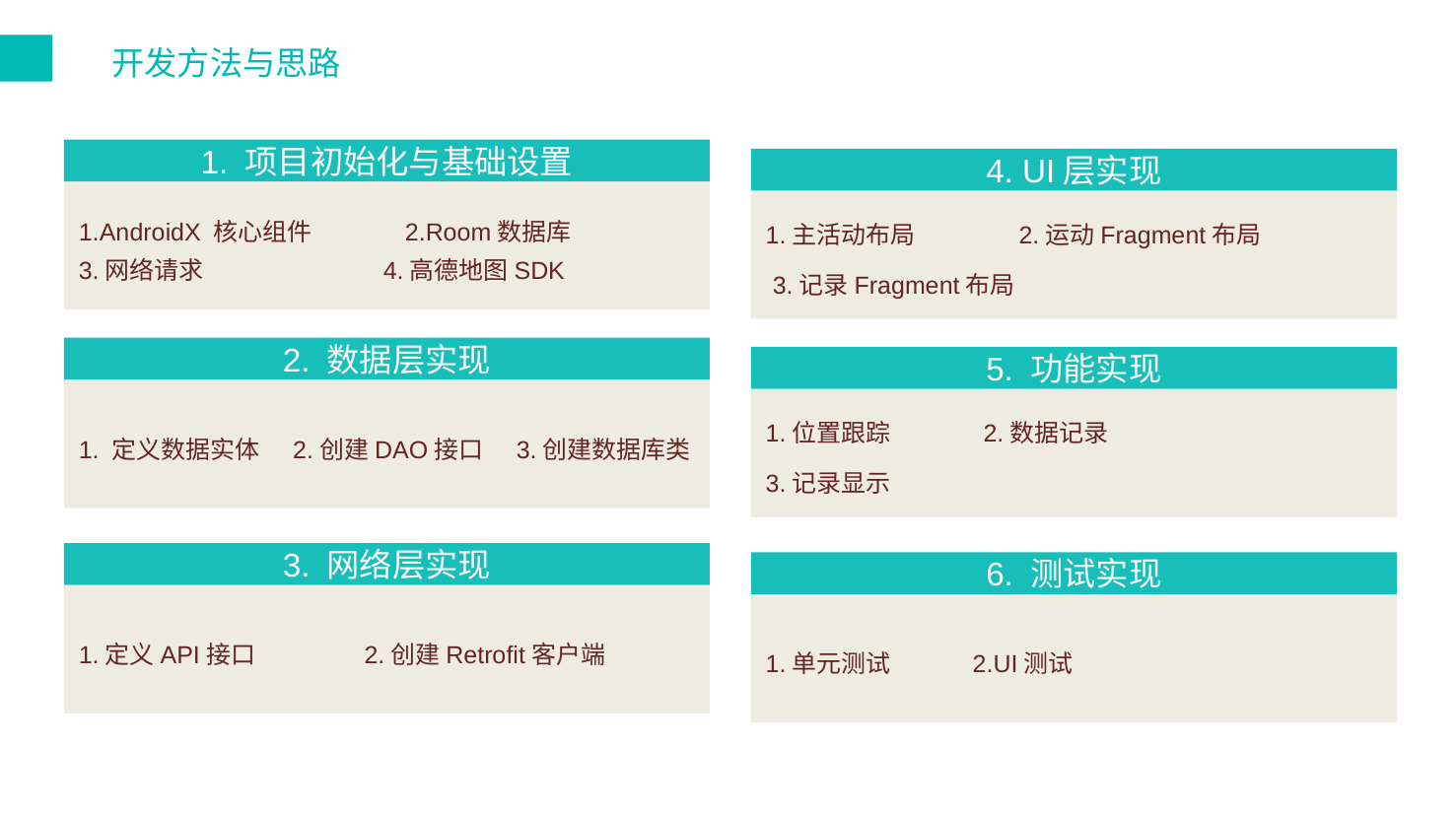

开发方法与思路

1. 项目初始化与基础设置
1.AndroidX 核心组件                2.Room数据库                  3.网络请求                                4.高德地图SDK
4. UI层实现
1.主活动布局                  2.运动Fragment布局
 3.记录Fragment布局
2. 数据层实现
1. 定义数据实体     2.创建DAO接口     3.创建数据库类
5. 功能实现
1.位置跟踪                2.数据记录
3.记录显示
3. 网络层实现
1.定义API接口                   2.创建Retrofit客户端
6. 测试实现
1.单元测试              2.UI测试